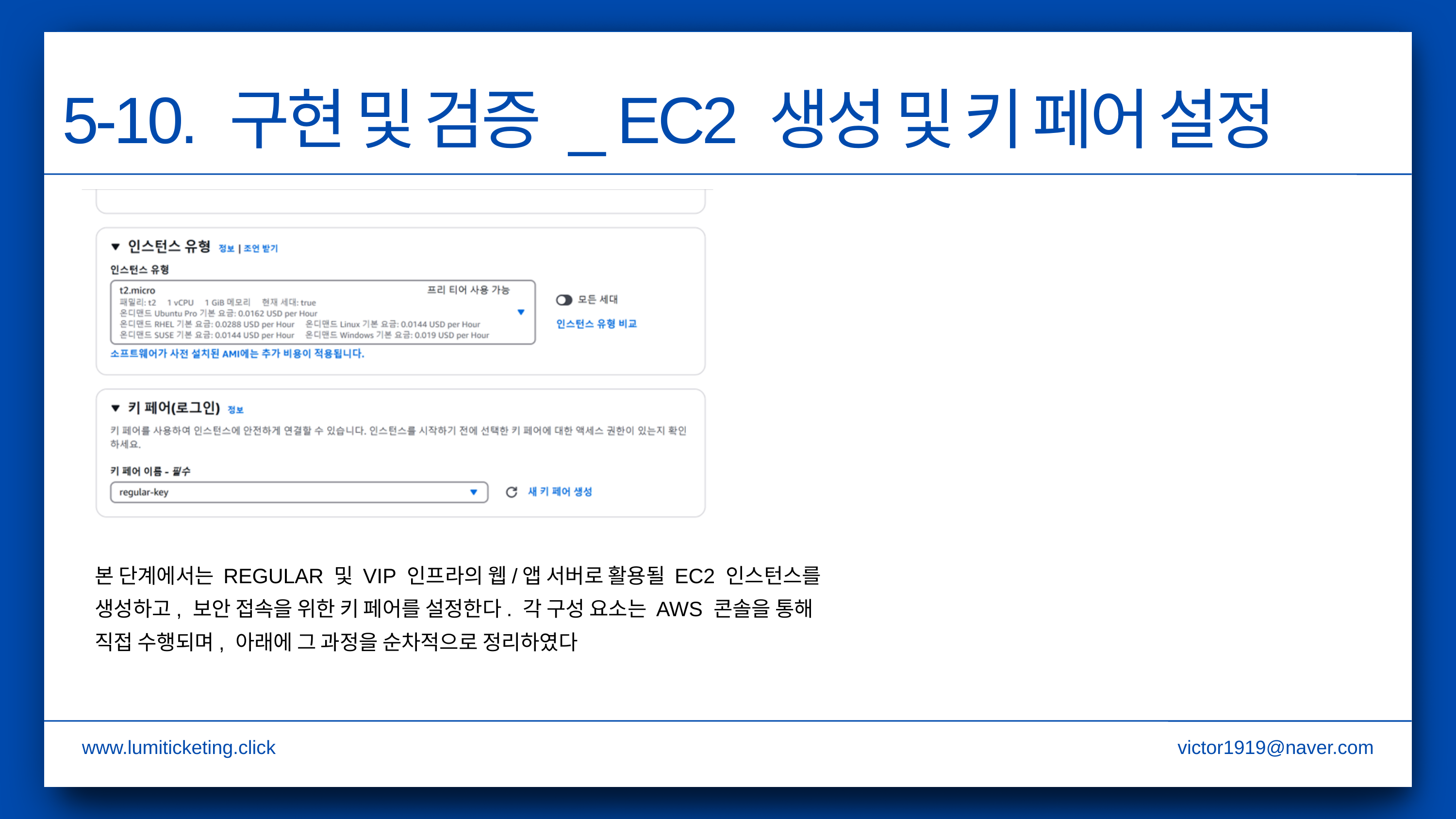

5-10. 구현 및 검증 _ EC2 생성 및 키 페어 설정

본 단계에서는 REGULAR 및 VIP 인프라의 웹/앱 서버로 활용될 EC2 인스턴스를 생성하고, 보안 접속을 위한 키 페어를 설정한다. 각 구성 요소는 AWS 콘솔을 통해
직접 수행되며, 아래에 그 과정을 순차적으로 정리하였다

www.lumiticketing.click
victor1919@naver.com